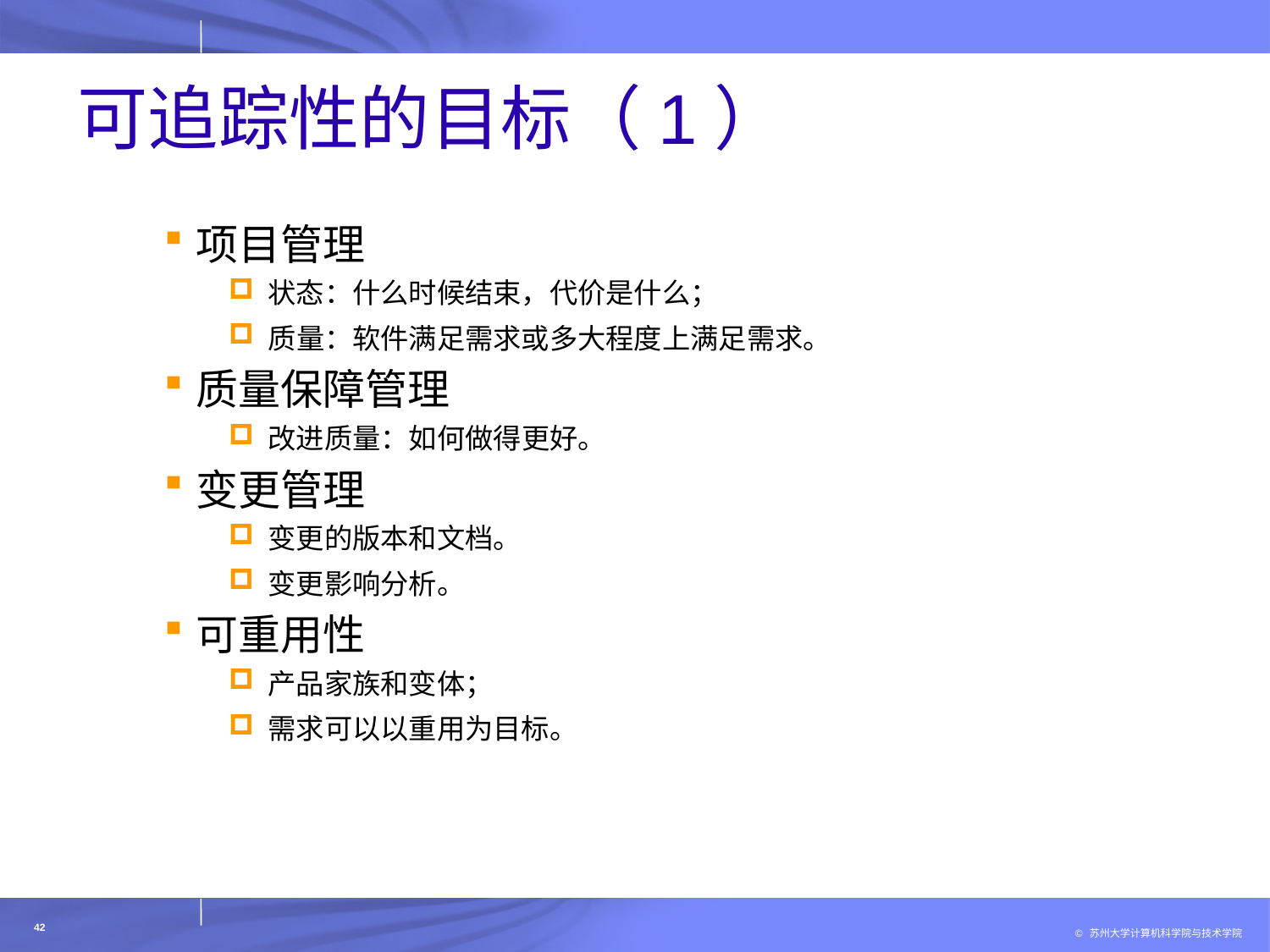

# 可追踪性的目标（1）
项目管理
状态：什么时候结束，代价是什么；
质量：软件满足需求或多大程度上满足需求。
质量保障管理
改进质量：如何做得更好。
变更管理
变更的版本和文档。
变更影响分析。
可重用性
产品家族和变体；
需求可以以重用为目标。

42